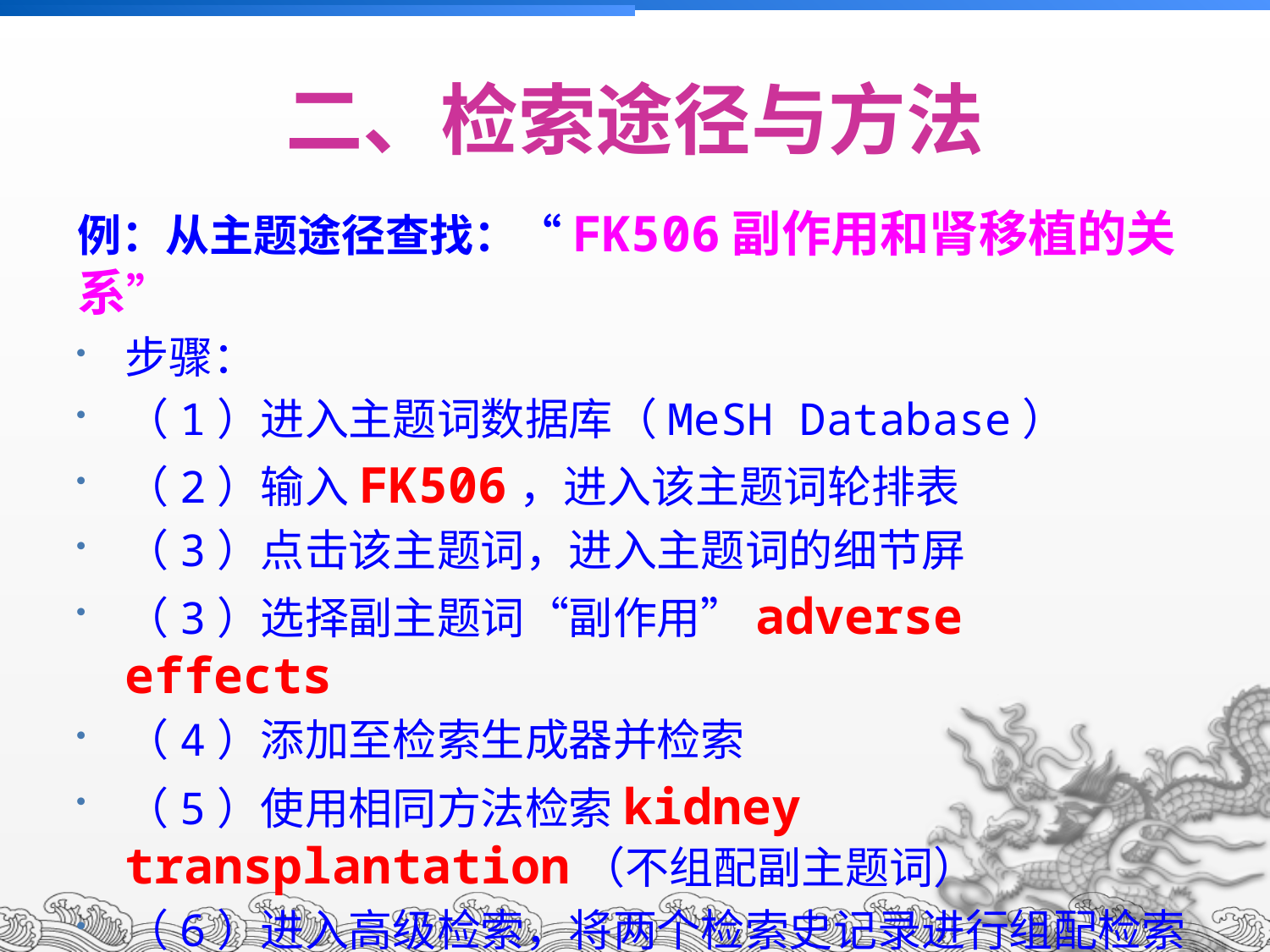

二、检索途径与方法
例：从主题途径查找：“FK506副作用和肾移植的关系”
步骤：
（1）进入主题词数据库（MeSH Database）
（2）输入FK506，进入该主题词轮排表
（3）点击该主题词，进入主题词的细节屏
（3）选择副主题词“副作用”adverse effects
（4）添加至检索生成器并检索
（5）使用相同方法检索kidney transplantation（不组配副主题词）
（6）进入高级检索，将两个检索史记录进行组配检索得到最终结果